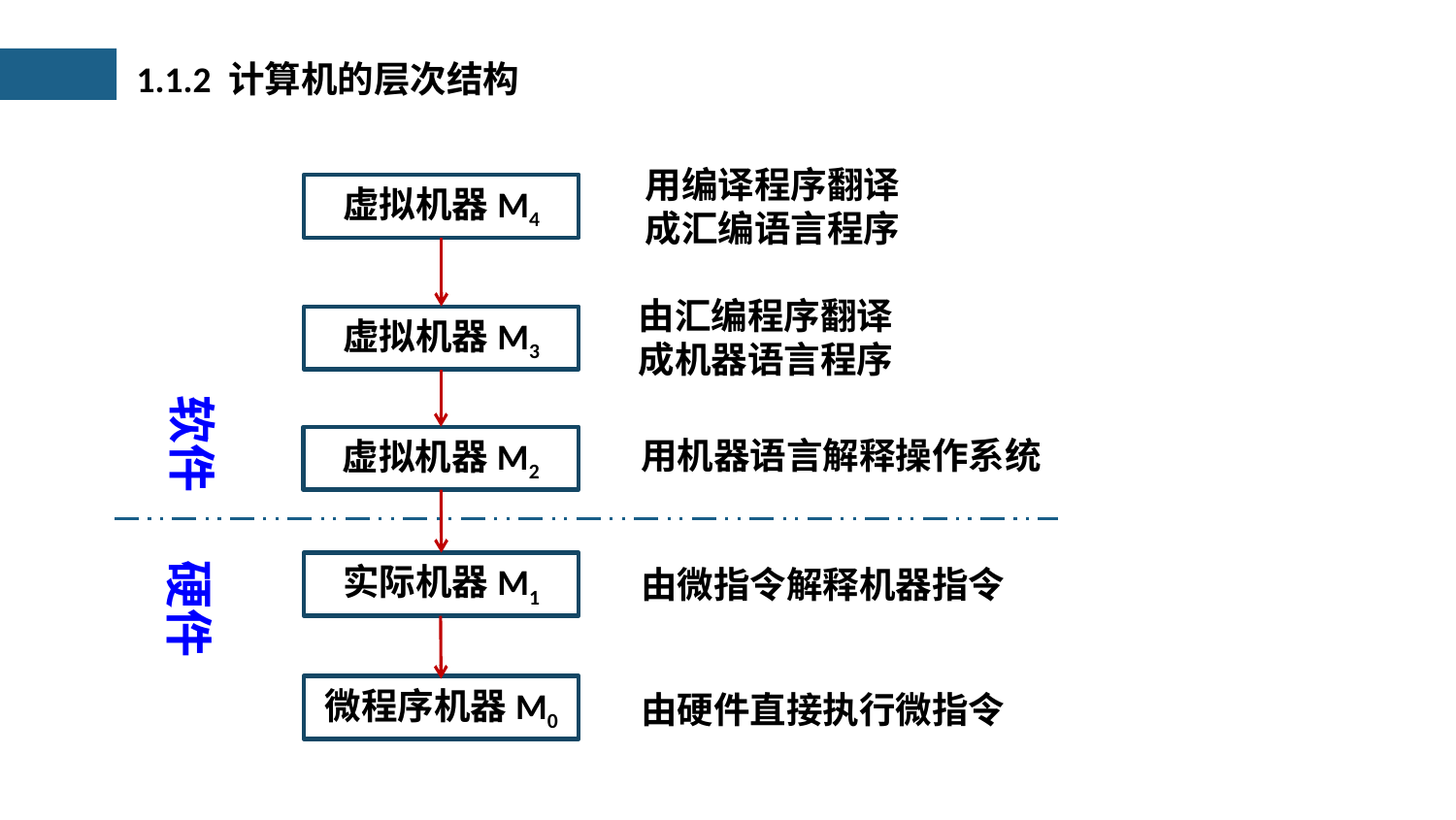

1.1.2 计算机的层次结构
用编译程序翻译成汇编语言程序
虚拟机器M4
由汇编程序翻译成机器语言程序
虚拟机器M3
软件
用机器语言解释操作系统
虚拟机器M2
硬件
实际机器M1
由微指令解释机器指令
微程序机器M0
由硬件直接执行微指令